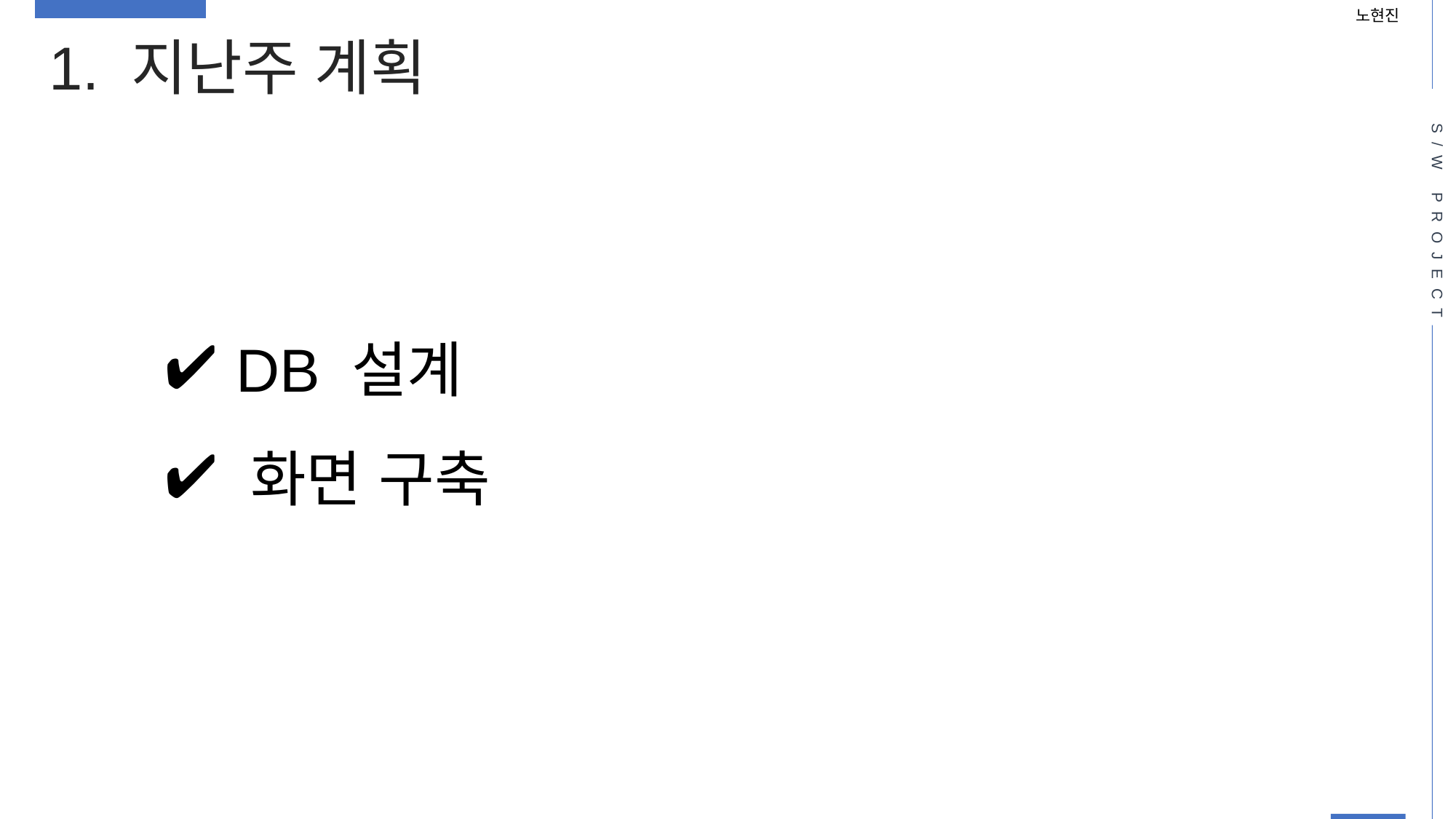

노현진
1. 지난주 계획
S/W PROJECT
 DB 설계
 화면 구축